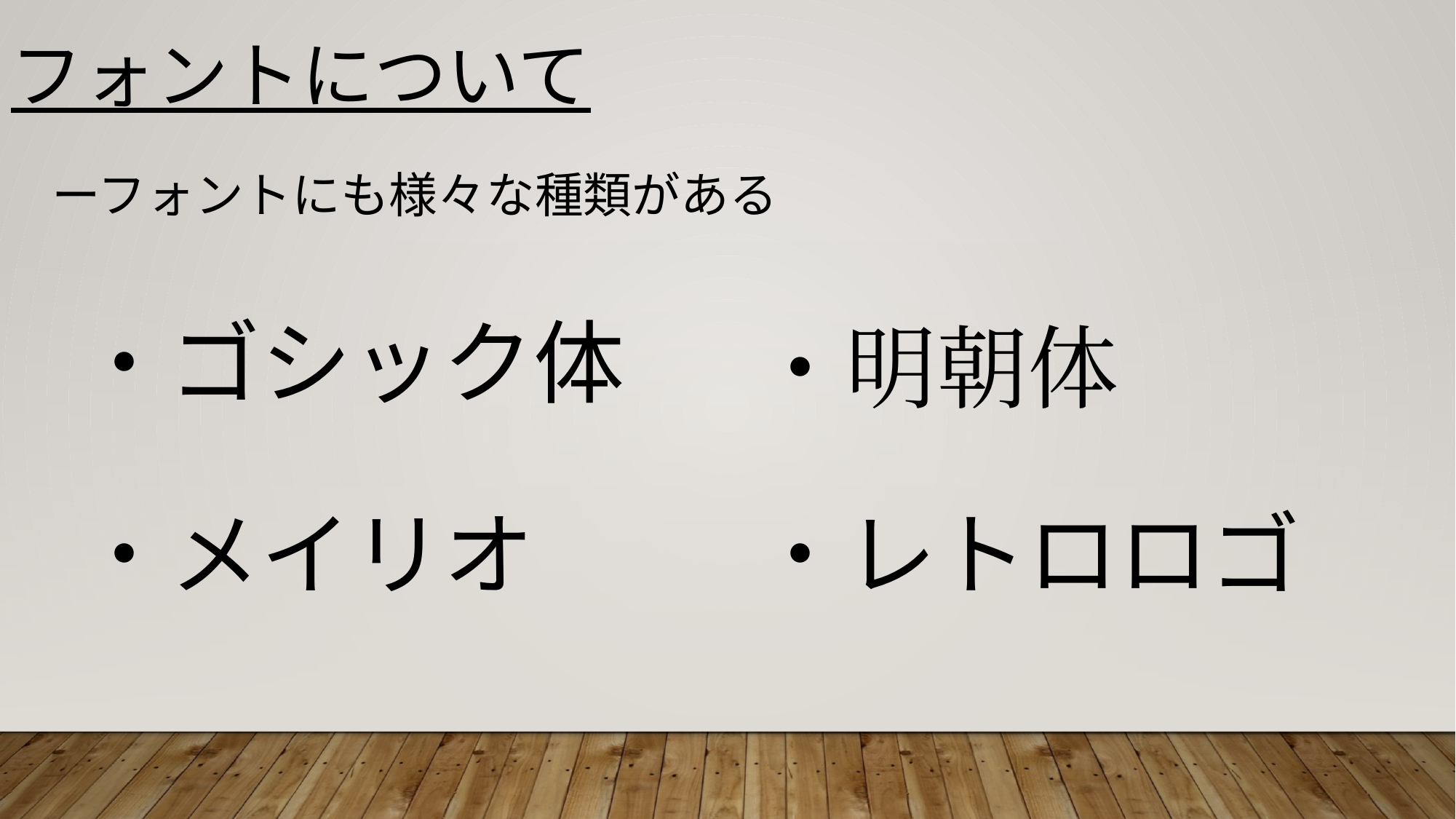

フォントについて
ーフォントにも様々な種類がある
・ゴシック体
・明朝体
・メイリオ
・レトロロゴ